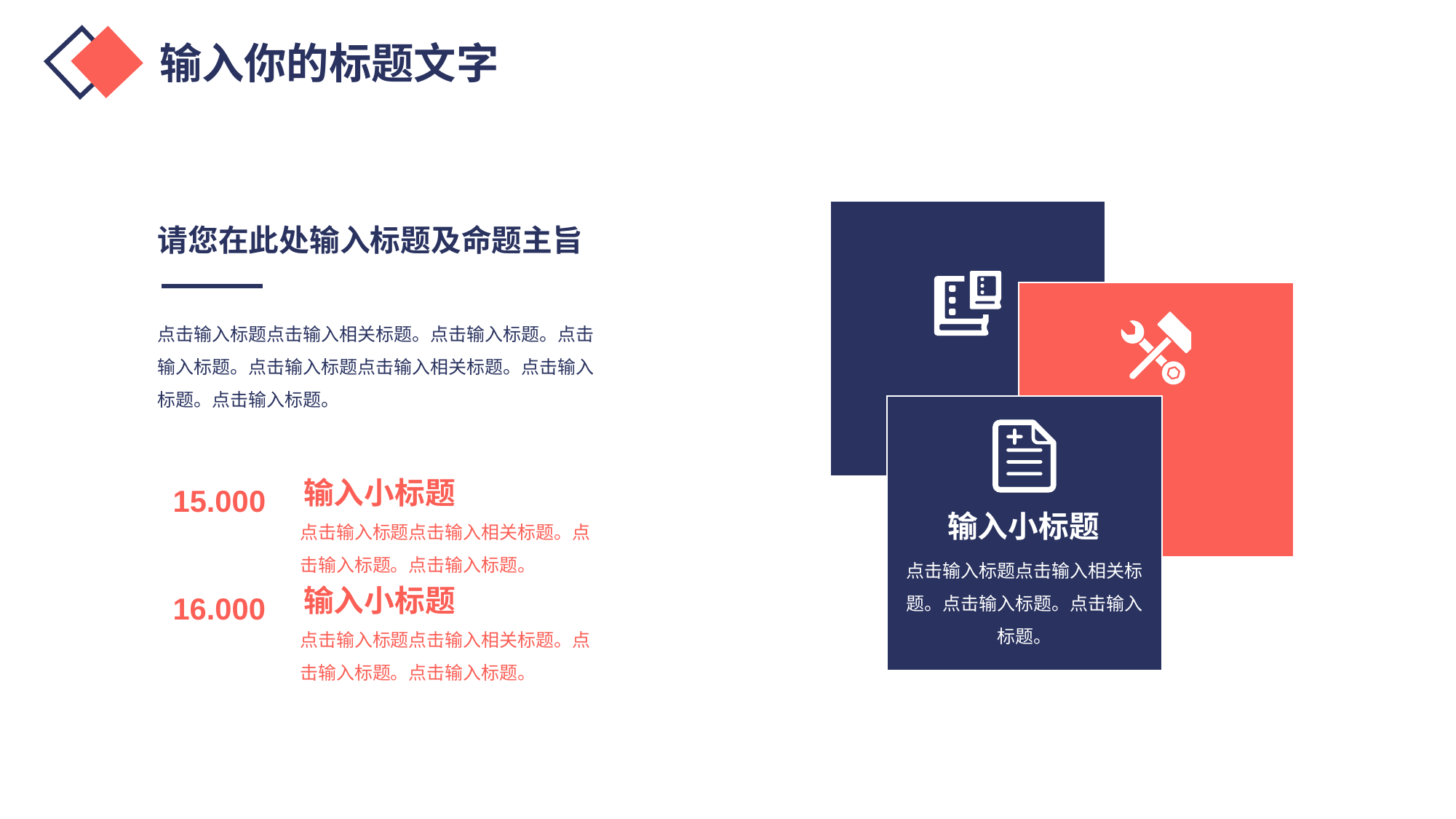

输入你的标题文字

请您在此处输入标题及命题主旨

点击输入标题点击输入相关标题。点击输入标题。点击输入标题。点击输入标题点击输入相关标题。点击输入标题。点击输入标题。

输入小标题
点击输入标题点击输入相关标题。点击输入标题。点击输入标题。
15.000
输入小标题
点击输入标题点击输入相关标题。点击输入标题。点击输入标题。
输入小标题
点击输入标题点击输入相关标题。点击输入标题。点击输入标题。
16.000